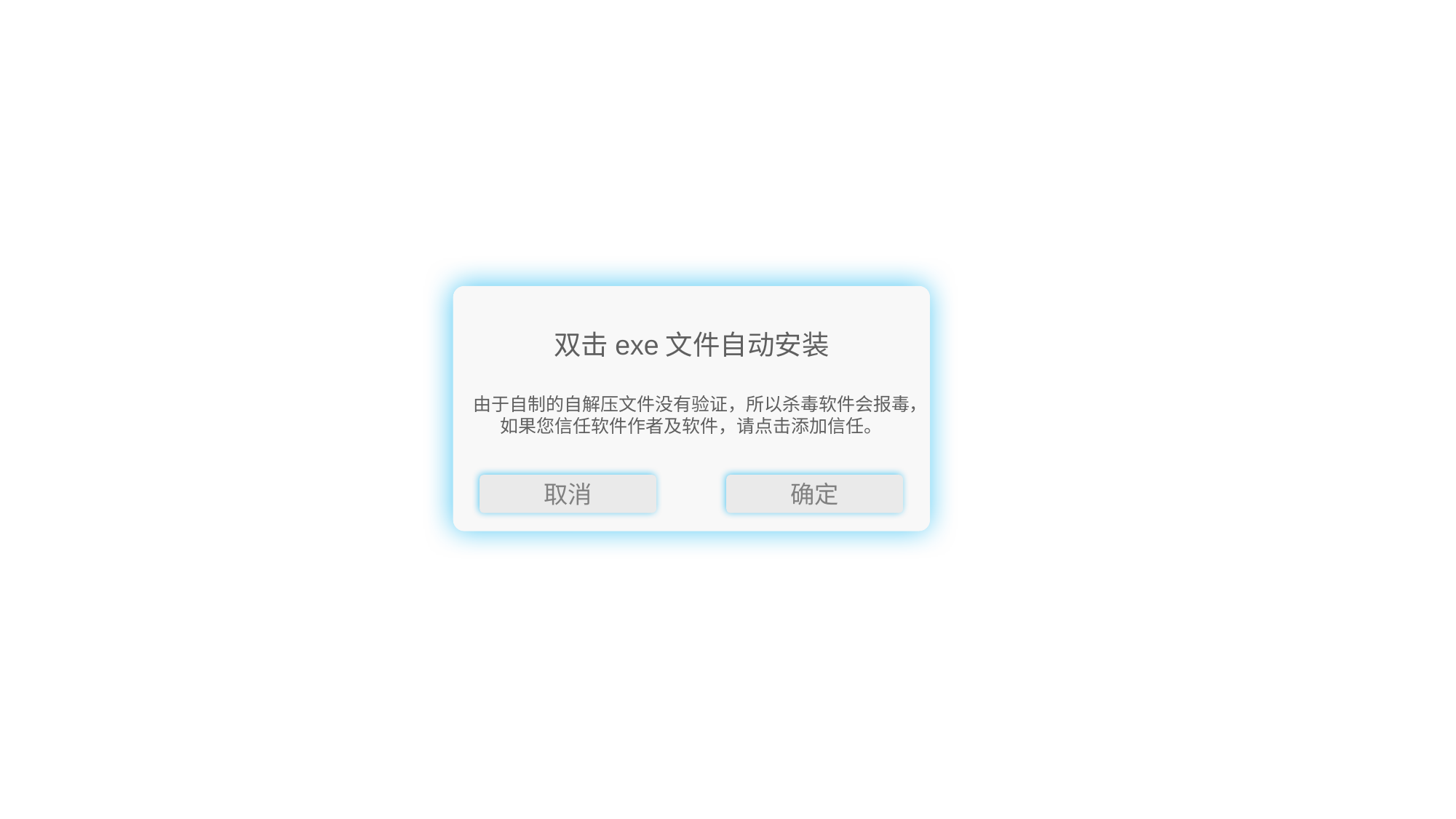

双击exe文件自动安装

由于自制的自解压文件没有验证，所以杀毒软件会报毒，如果您信任软件作者及软件，请点击添加信任。
取消
确定